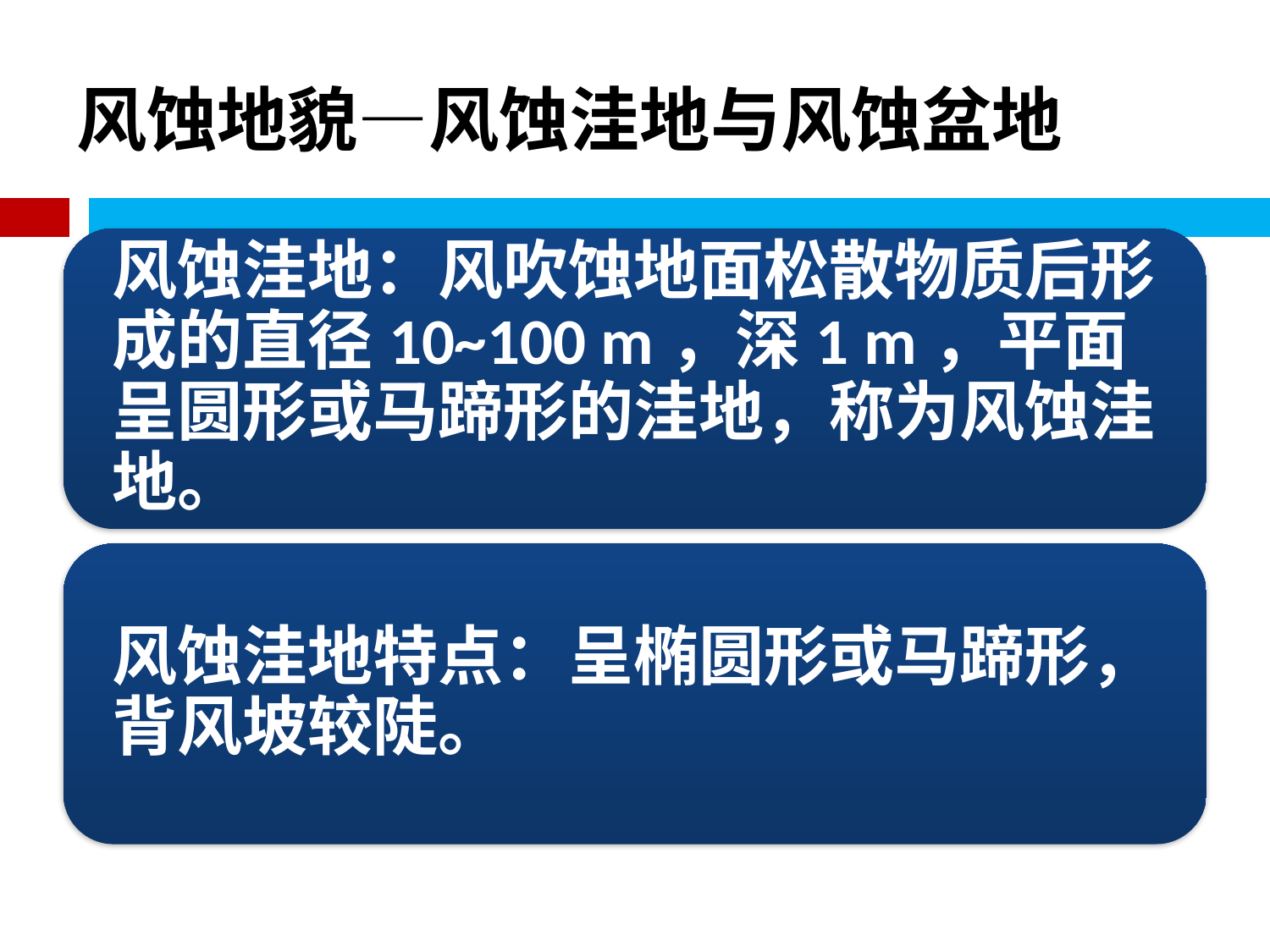

# 风蚀地貌—风蚀洼地与风蚀盆地
风蚀洼地：风吹蚀地面松散物质后形成的直径10~100 m，深1 m，平面呈圆形或马蹄形的洼地，称为风蚀洼地。
风蚀洼地特点：呈椭圆形或马蹄形，背风坡较陡。